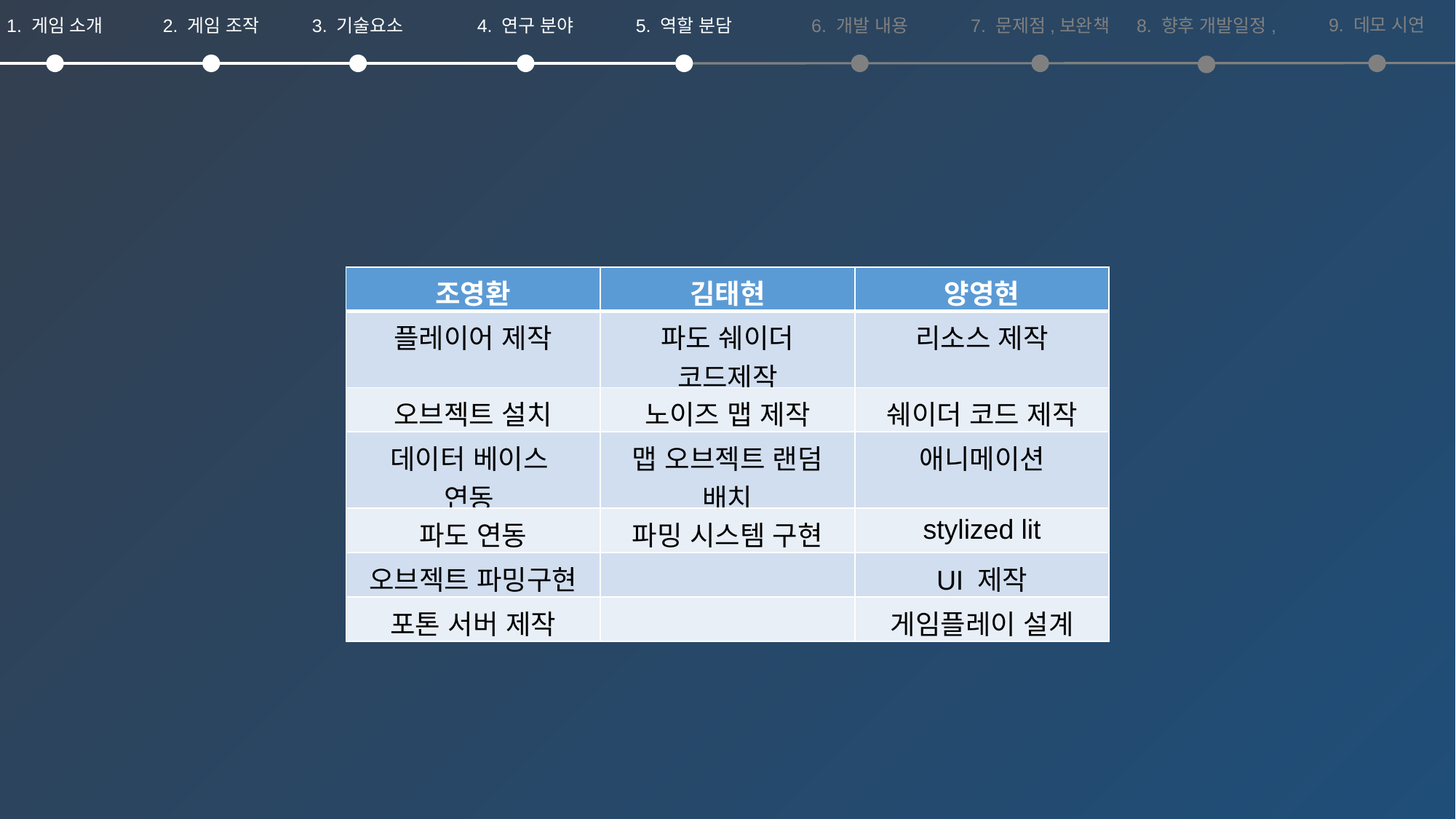

9. 데모 시연

1. 게임 소개

2. 게임 조작

3. 기술요소

4. 연구 분야

5. 역할 분담

6. 개발 내용

7. 문제점,보완책

8. 향후 개발일정,

| 조영환 | 김태현 | 양영현 |
| --- | --- | --- |
| 플레이어 제작 | 파도 쉐이더 코드제작 | 리소스 제작 |
| 오브젝트 설치 | 노이즈 맵 제작 | 쉐이더 코드 제작 |
| 데이터 베이스 연동 | 맵 오브젝트 랜덤 배치 | 애니메이션 |
| 파도 연동 | 파밍 시스템 구현 | stylized lit |
| 오브젝트 파밍구현 |  | UI 제작 |
| 포톤 서버 제작 |  | 게임플레이 설계 |